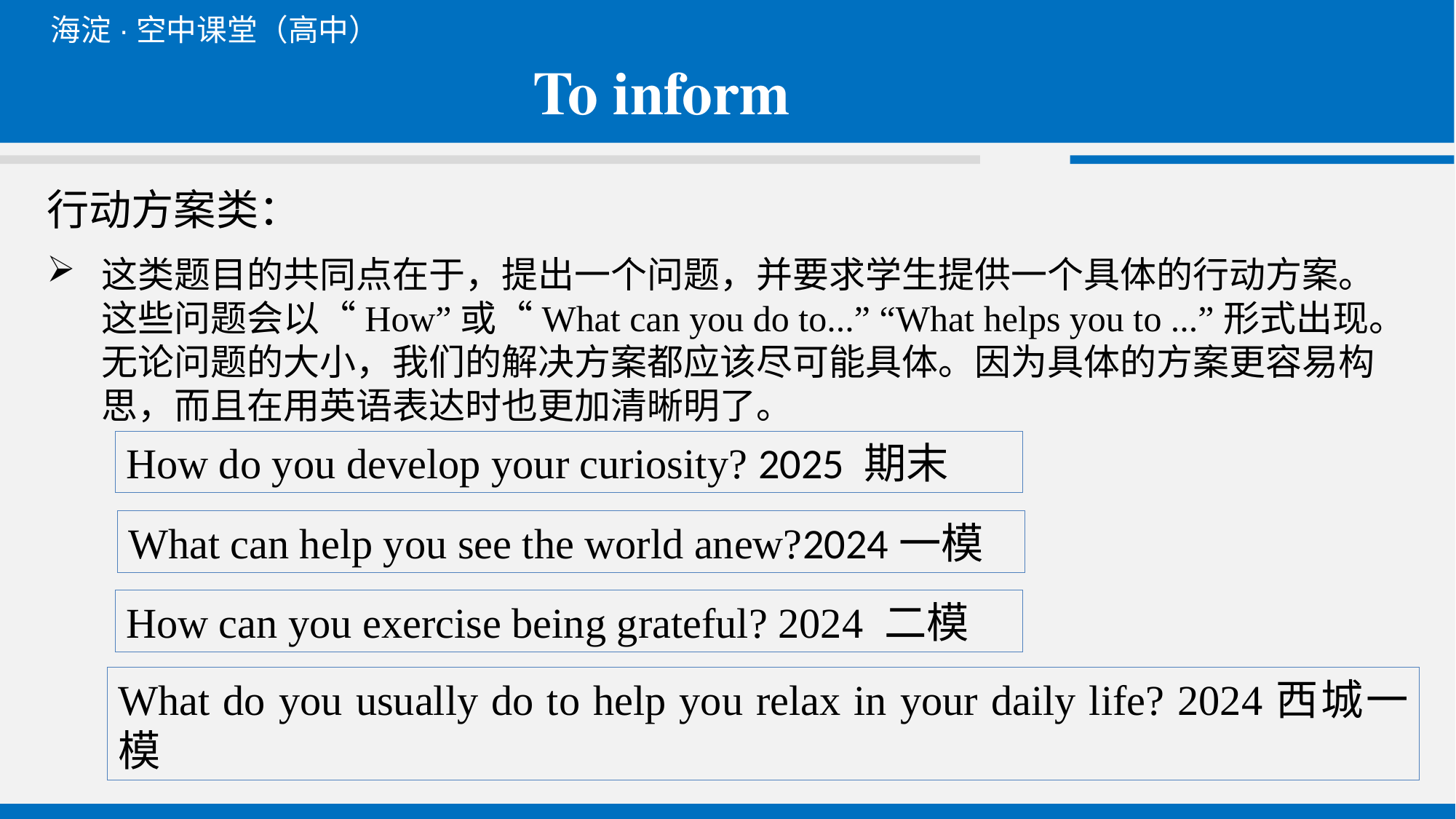

To inform
# 行动方案类：
这类题目的共同点在于，提出一个问题，并要求学生提供一个具体的行动方案。这些问题会以“How”或“What can you do to...” “What helps you to ...”形式出现。无论问题的大小，我们的解决方案都应该尽可能具体。因为具体的方案更容易构思，而且在用英语表达时也更加清晰明了。
How do you develop your curiosity? 2025 期末
What can help you see the world anew?2024一模
How can you exercise being grateful? 2024 二模
What do you usually do to help you relax in your daily life? 2024西城一模